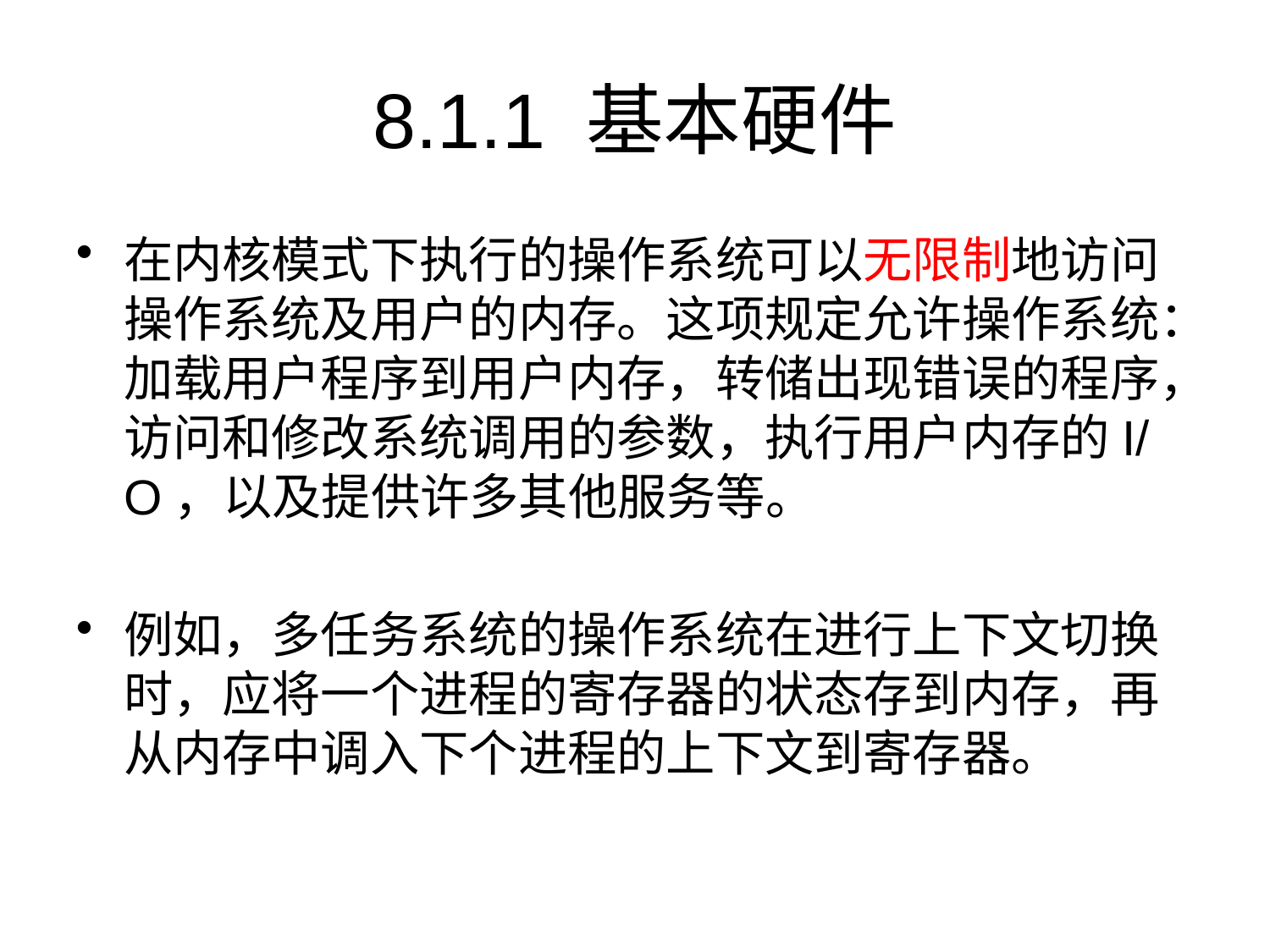

# 8.1.1 基本硬件
在内核模式下执行的操作系统可以无限制地访问操作系统及用户的内存。这项规定允许操作系统：加载用户程序到用户内存，转储出现错误的程序，访问和修改系统调用的参数，执行用户内存的I/O，以及提供许多其他服务等。

例如，多任务系统的操作系统在进行上下文切换时，应将一个进程的寄存器的状态存到内存，再从内存中调入下个进程的上下文到寄存器。